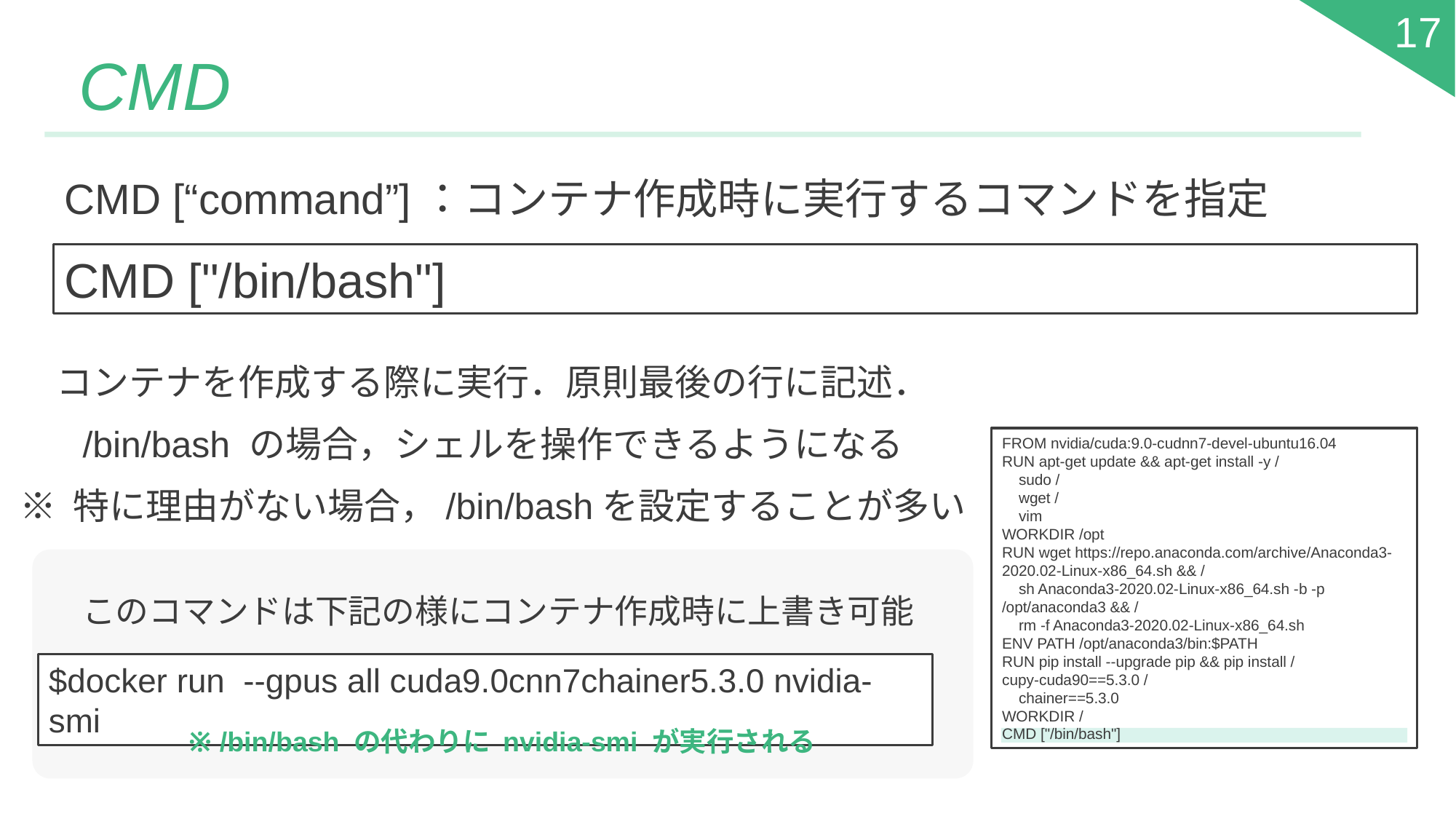

17
# CMD
CMD [“command”]：コンテナ作成時に実行するコマンドを指定
CMD ["/bin/bash"]
コンテナを作成する際に実行．原則最後の行に記述．
/bin/bash の場合，シェルを操作できるようになる
※ 特に理由がない場合，/bin/bashを設定することが多い
FROM nvidia/cuda:9.0-cudnn7-devel-ubuntu16.04
RUN apt-get update && apt-get install -y /
    sudo /
    wget /
    vim
WORKDIR /opt
RUN wget https://repo.anaconda.com/archive/Anaconda3-2020.02-Linux-x86_64.sh && /
    sh Anaconda3-2020.02-Linux-x86_64.sh -b -p /opt/anaconda3 && /
    rm -f Anaconda3-2020.02-Linux-x86_64.sh
ENV PATH /opt/anaconda3/bin:$PATH
RUN pip install --upgrade pip && pip install /
cupy-cuda90==5.3.0 /
    chainer==5.3.0
WORKDIR /
CMD ["/bin/bash"]

このコマンドは下記の様にコンテナ作成時に上書き可能
$docker run  --gpus all cuda9.0cnn7chainer5.3.0 nvidia-smi
※ /bin/bash の代わりに nvidia-smi が実行される